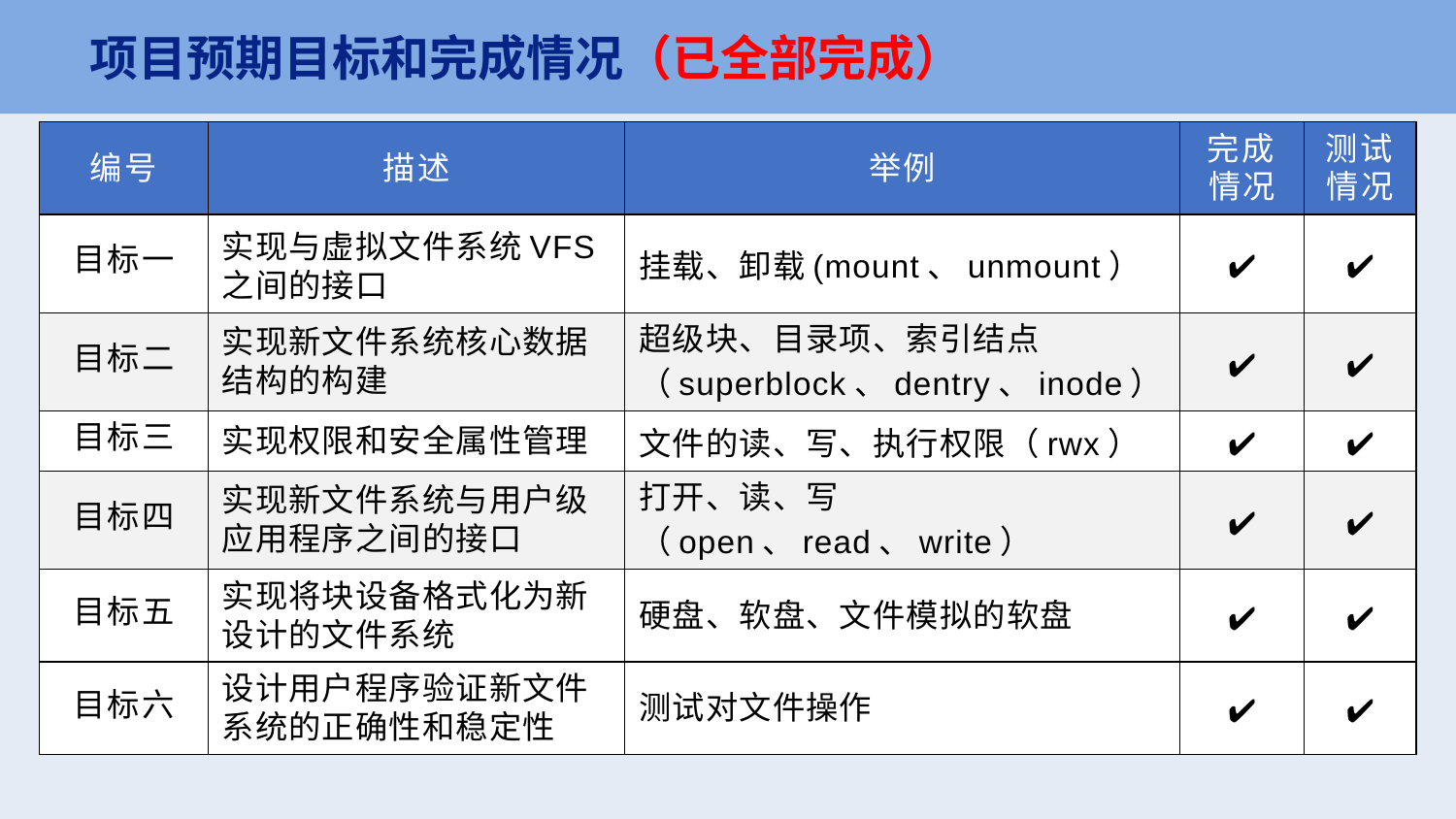

项目预期目标和完成情况（已全部完成）
| 编号 | 描述 | 举例 | 完成情况 | 测试情况 |
| --- | --- | --- | --- | --- |
| 目标一 | 实现与虚拟文件系统VFS之间的接口 | 挂载、卸载(mount、unmount） | ✔ | ✔ |
| 目标二 | 实现新文件系统核心数据结构的构建 | 超级块、目录项、索引结点 （superblock、dentry、inode） | ✔ | ✔ |
| 目标三 | 实现权限和安全属性管理 | 文件的读、写、执行权限（rwx） | ✔ | ✔ |
| 目标四 | 实现新文件系统与用户级应用程序之间的接口 | 打开、读、写（open、read、write） | ✔ | ✔ |
| 目标五 | 实现将块设备格式化为新设计的文件系统 | 硬盘、软盘、文件模拟的软盘 | ✔ | ✔ |
| 目标六 | 设计用户程序验证新文件系统的正确性和稳定性 | 测试对文件操作 | ✔ | ✔ |